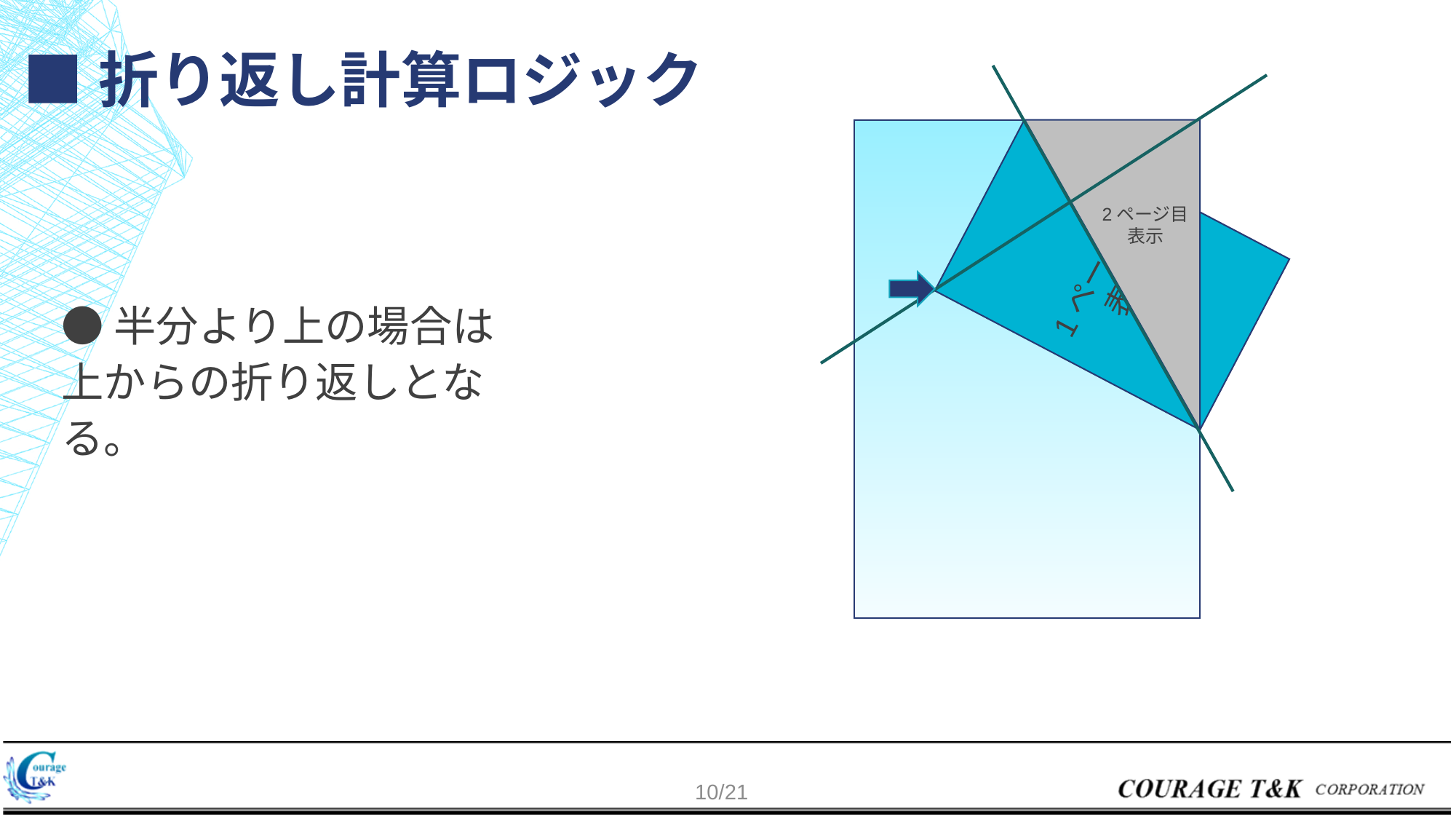

# ■折り返し計算ロジック

2ページ目表示
1ページ目表示

●半分より上の場合は
上からの折り返しとなる。
10/21